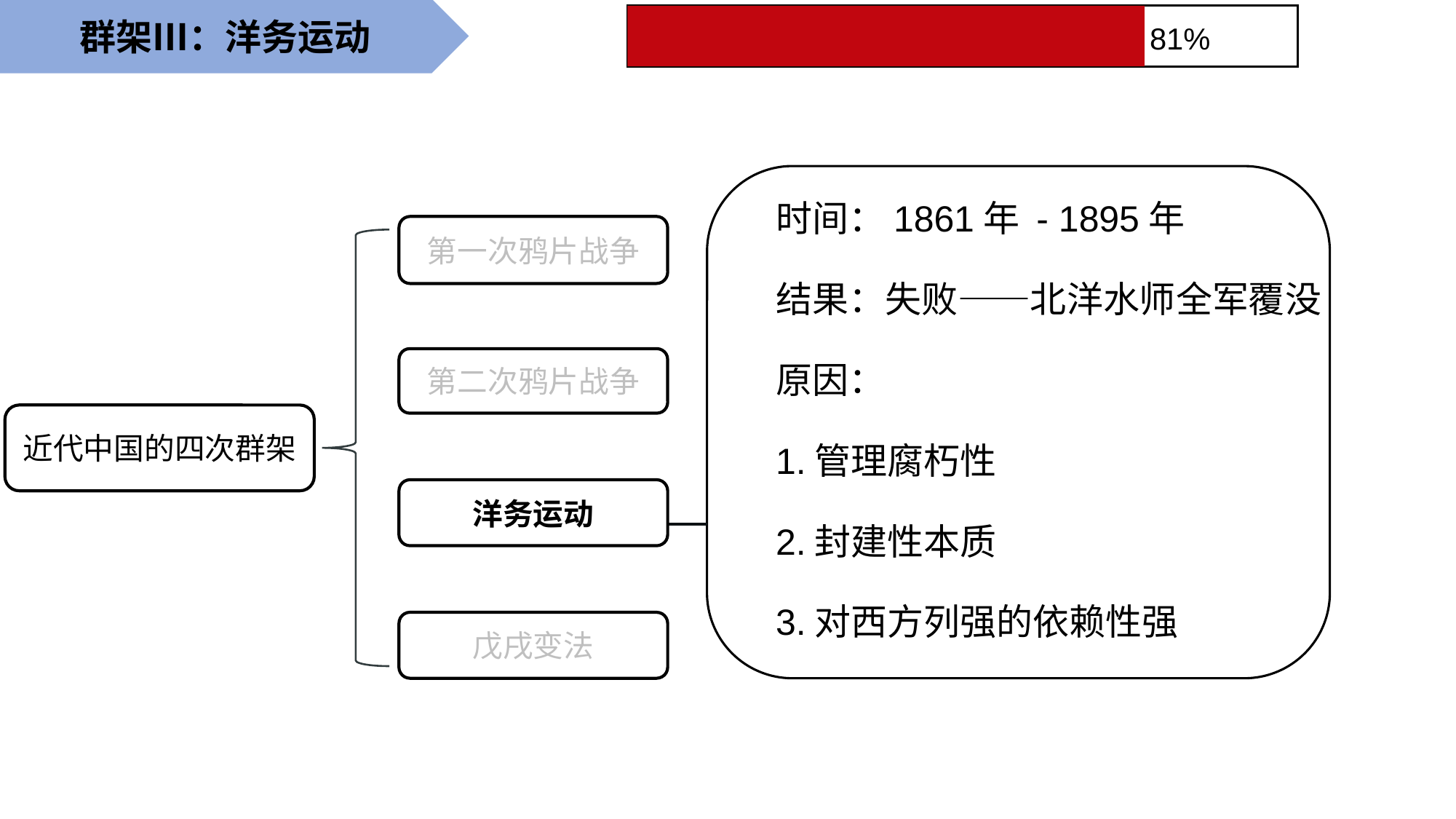

群架Ⅲ：洋务运动

81%

时间：1861年 - 1895年
结果：失败——北洋水师全军覆没
原因：
1.管理腐朽性
2.封建性本质
3.对西方列强的依赖性强
第一次鸦片战争

第二次鸦片战争
近代中国的四次群架
洋务运动
戊戌变法